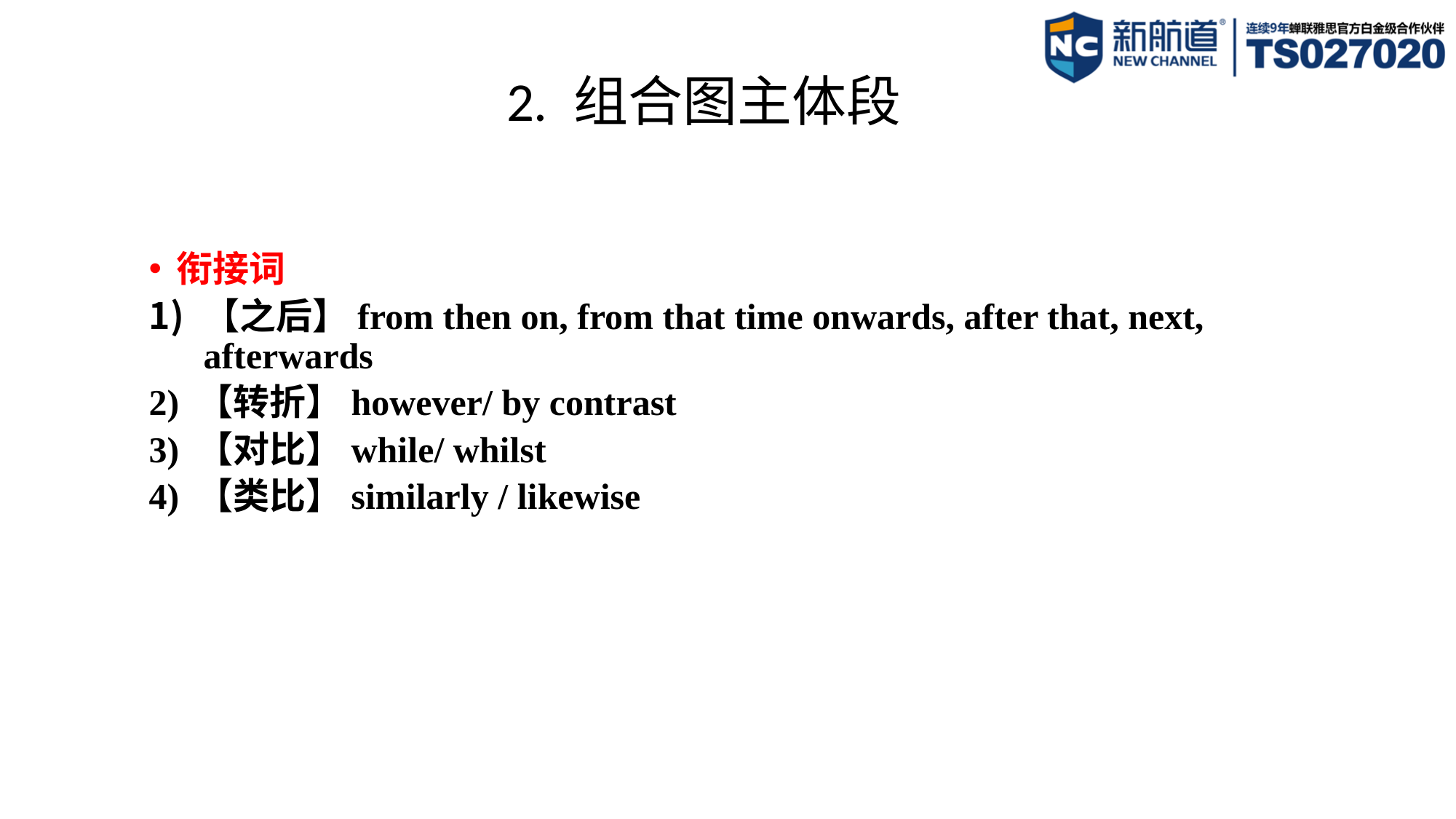

2. 组合图主体段

衔接词
【之后】from then on, from that time onwards, after that, next, afterwards
2) 【转折】however/ by contrast
3) 【对比】while/ whilst
4) 【类比】similarly / likewise